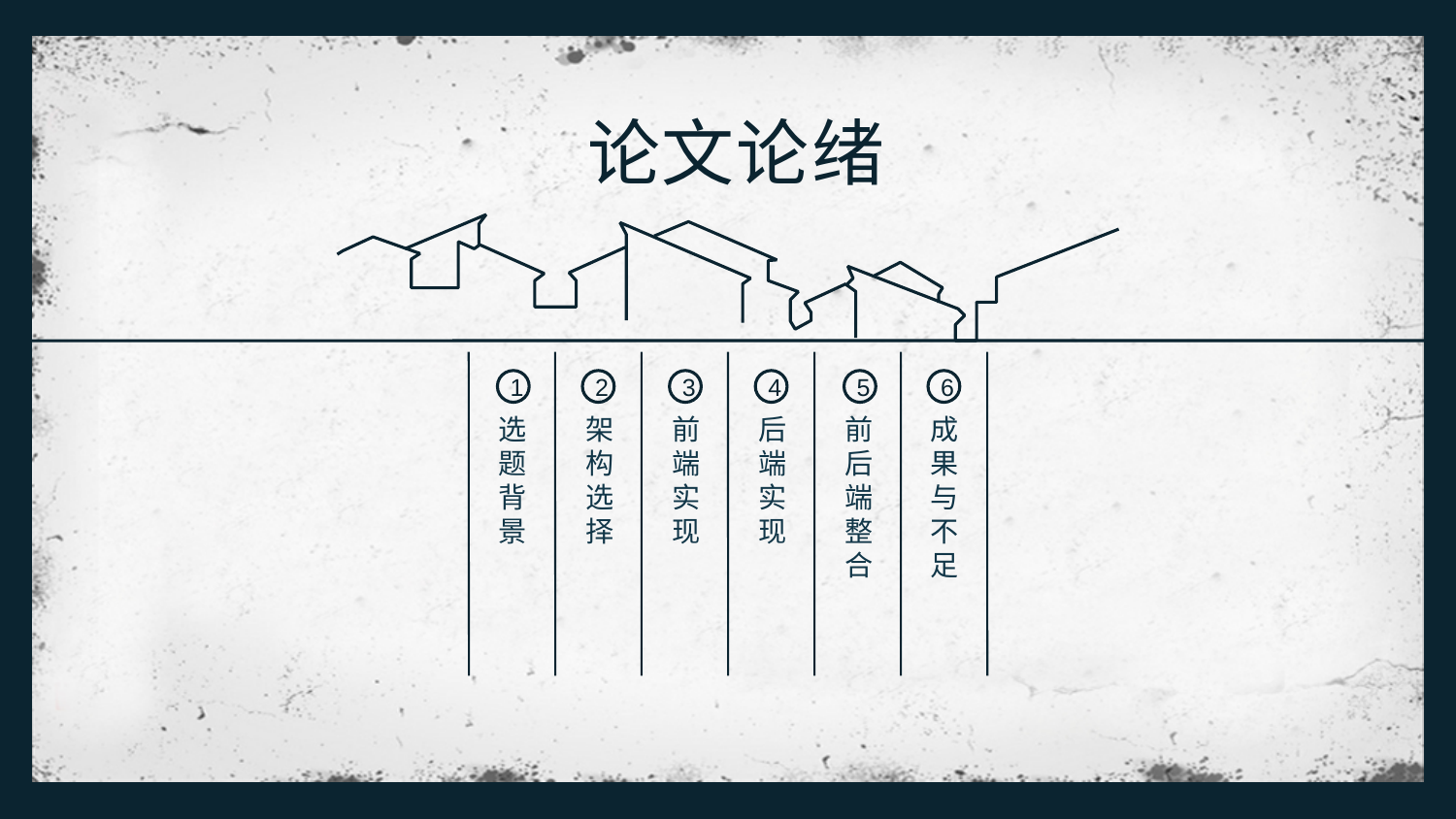

论
文
论
绪

1
选题背景
2
架构选择
3
前端实现
4
后端实现
5
前后端整合
6
成果与不足